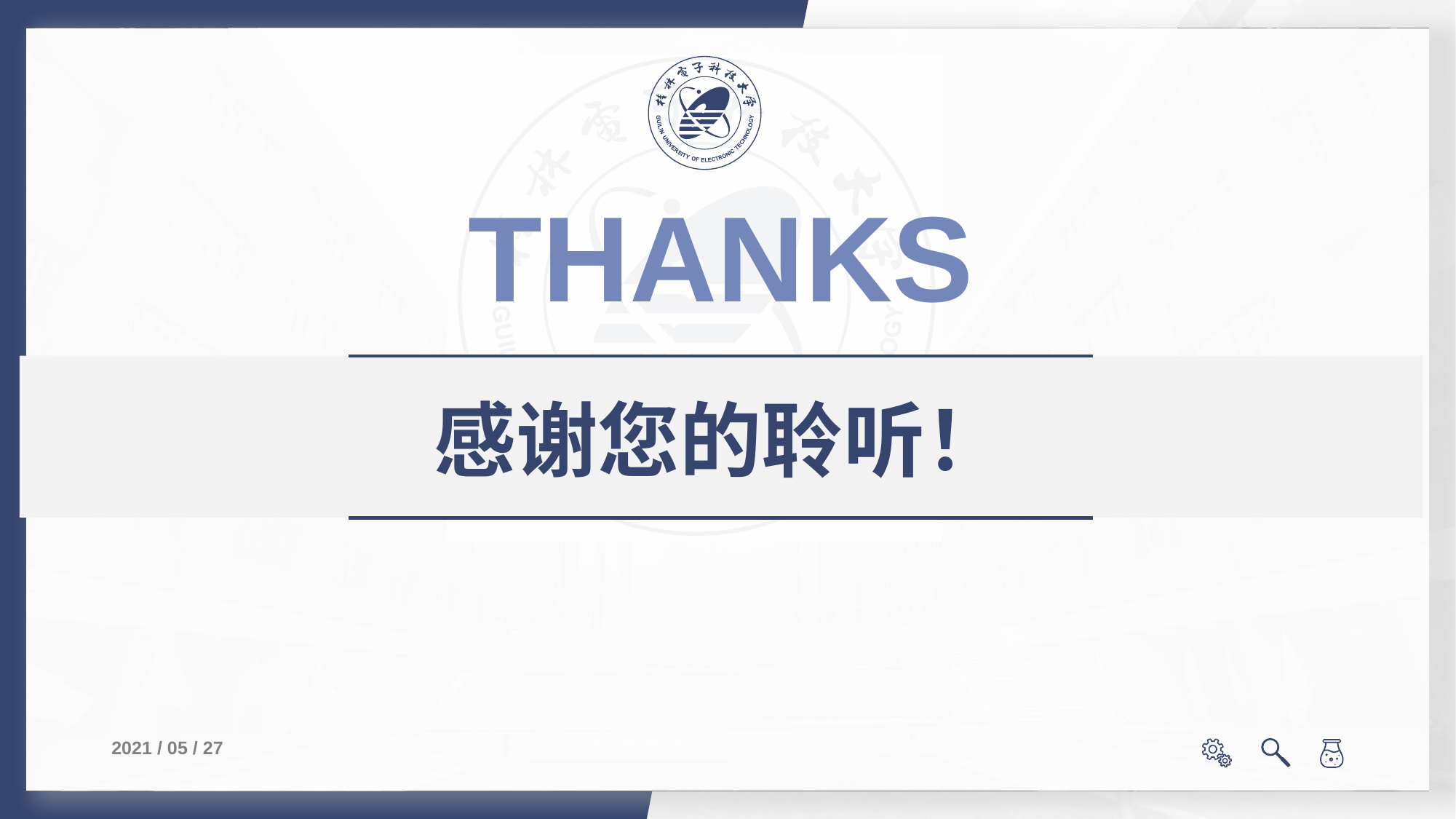

THANKS

感谢您的聆听！
2021 / 05 / 27